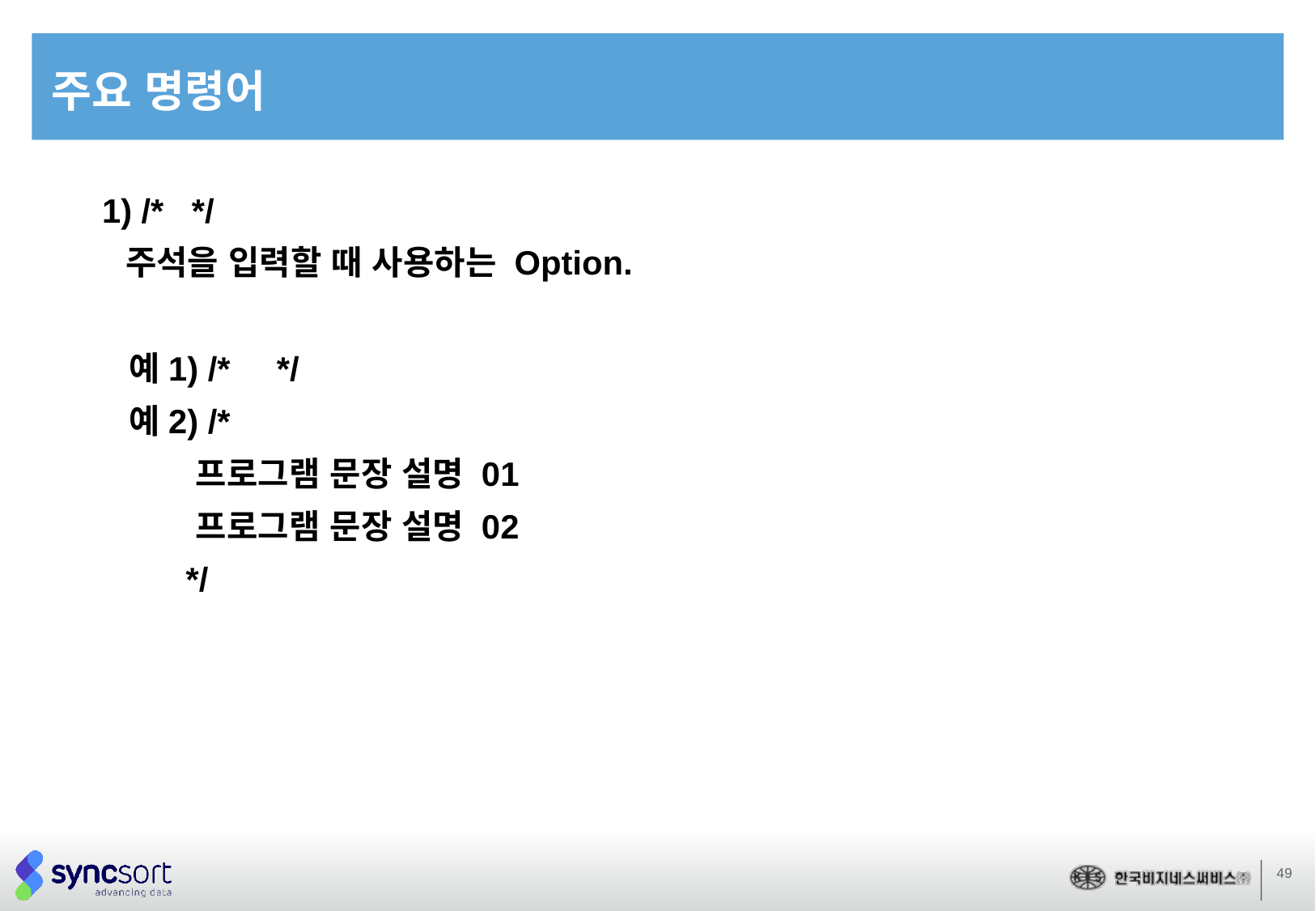

# 주요 명령어
1) /*   */
  주석을 입력할 때 사용하는 Option.

  예1) /*     */
  예2) /*
         프로그램 문장 설명 01
         프로그램 문장 설명 02
         */
49